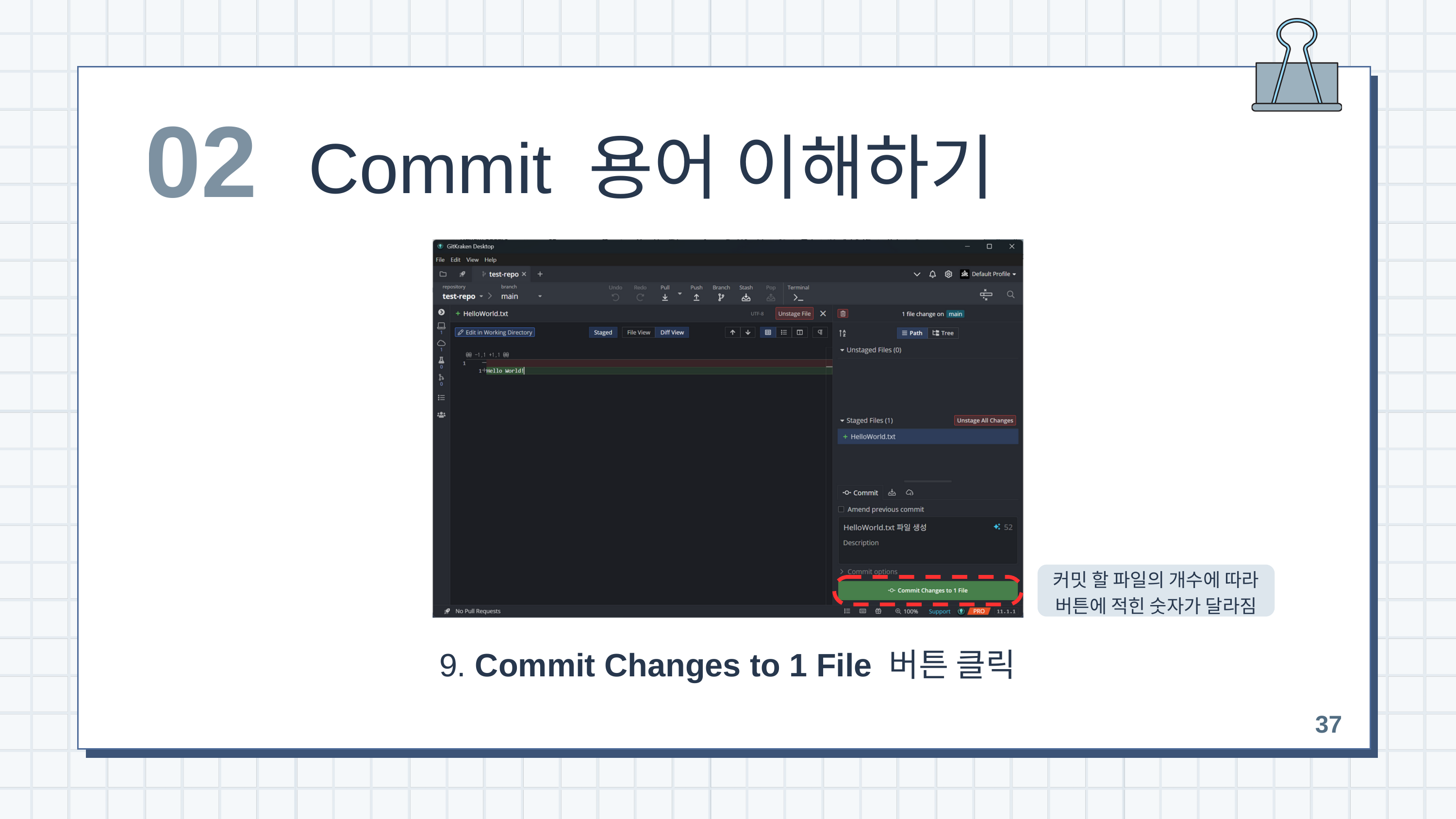

02
Commit 용어 이해하기

커밋 할 파일의 개수에 따라
버튼에 적힌 숫자가 달라짐

   9. Commit Changes to 1 File 버튼 클릭
37